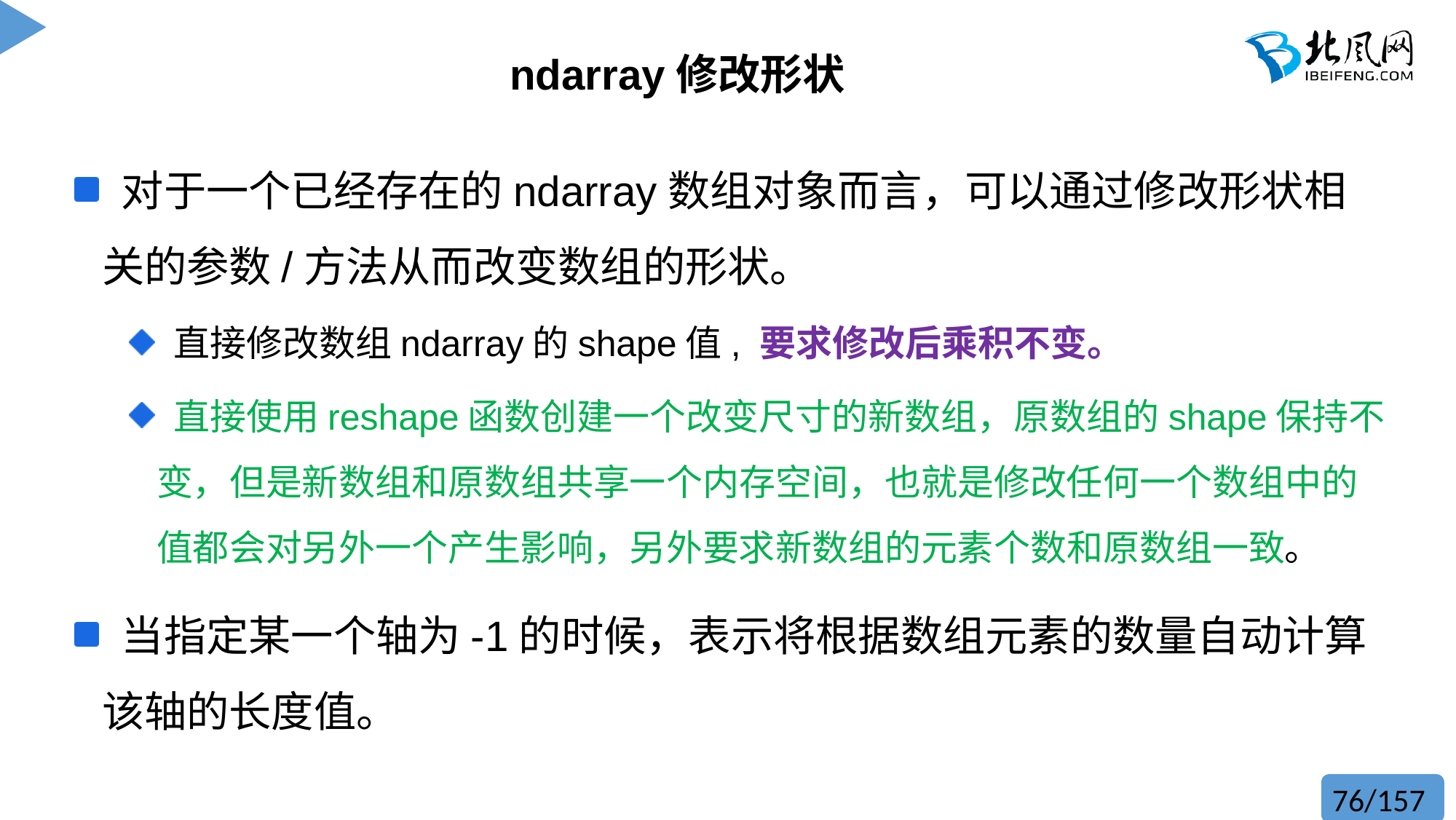

# ndarray修改形状
 对于一个已经存在的ndarray数组对象而言，可以通过修改形状相关的参数/方法从而改变数组的形状。
 直接修改数组ndarray的shape值, 要求修改后乘积不变。
 直接使用reshape函数创建一个改变尺寸的新数组，原数组的shape保持不变，但是新数组和原数组共享一个内存空间，也就是修改任何一个数组中的值都会对另外一个产生影响，另外要求新数组的元素个数和原数组一致。
 当指定某一个轴为-1的时候，表示将根据数组元素的数量自动计算该轴的长度值。